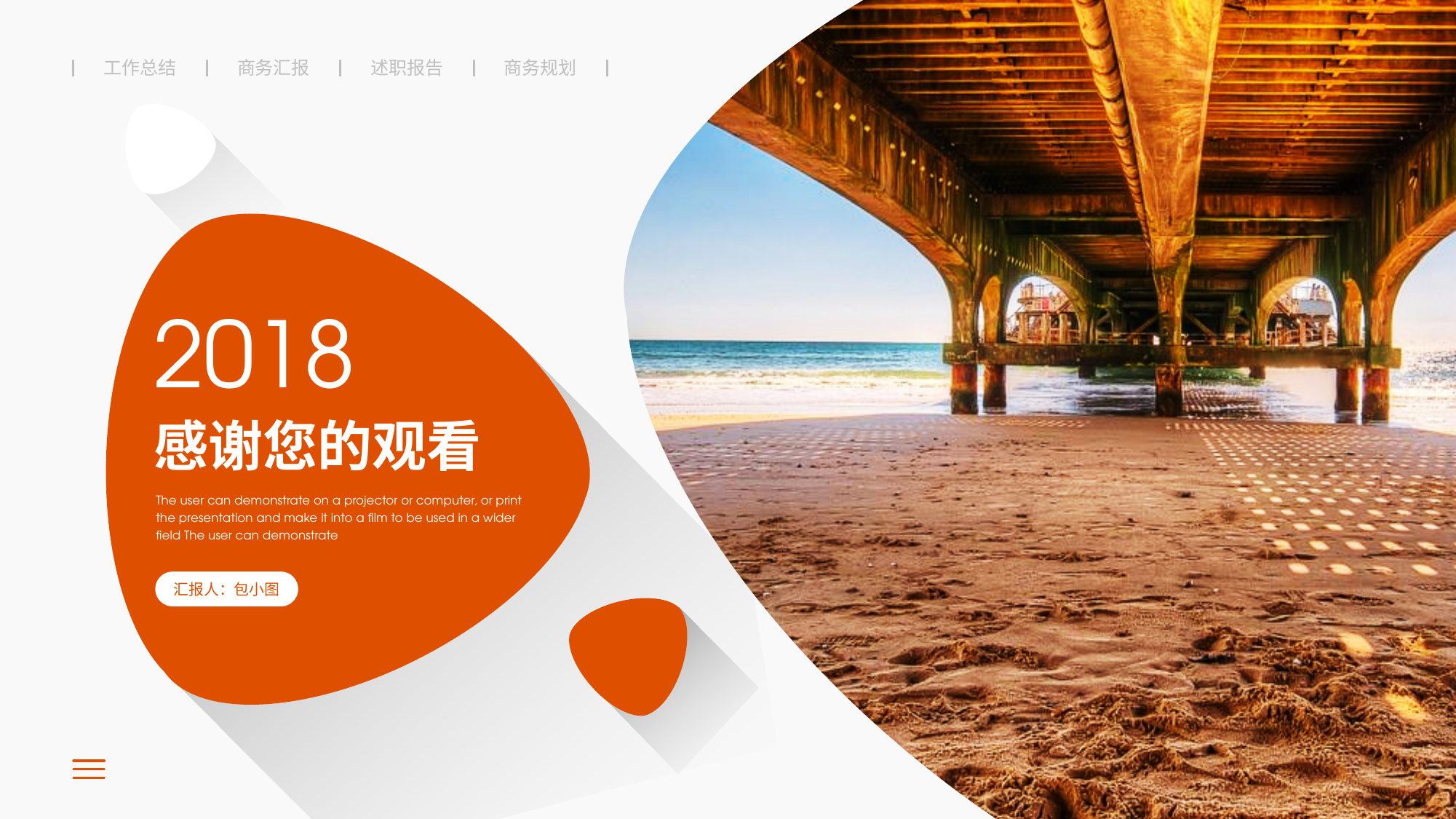

工作总结
商务汇报
述职报告
商务规划

2018

感谢您的观看
The user can demonstrate on a projector or computer, or print the presentation and make it into a film to be used in a wider field The user can demonstrate

汇报人：包小图